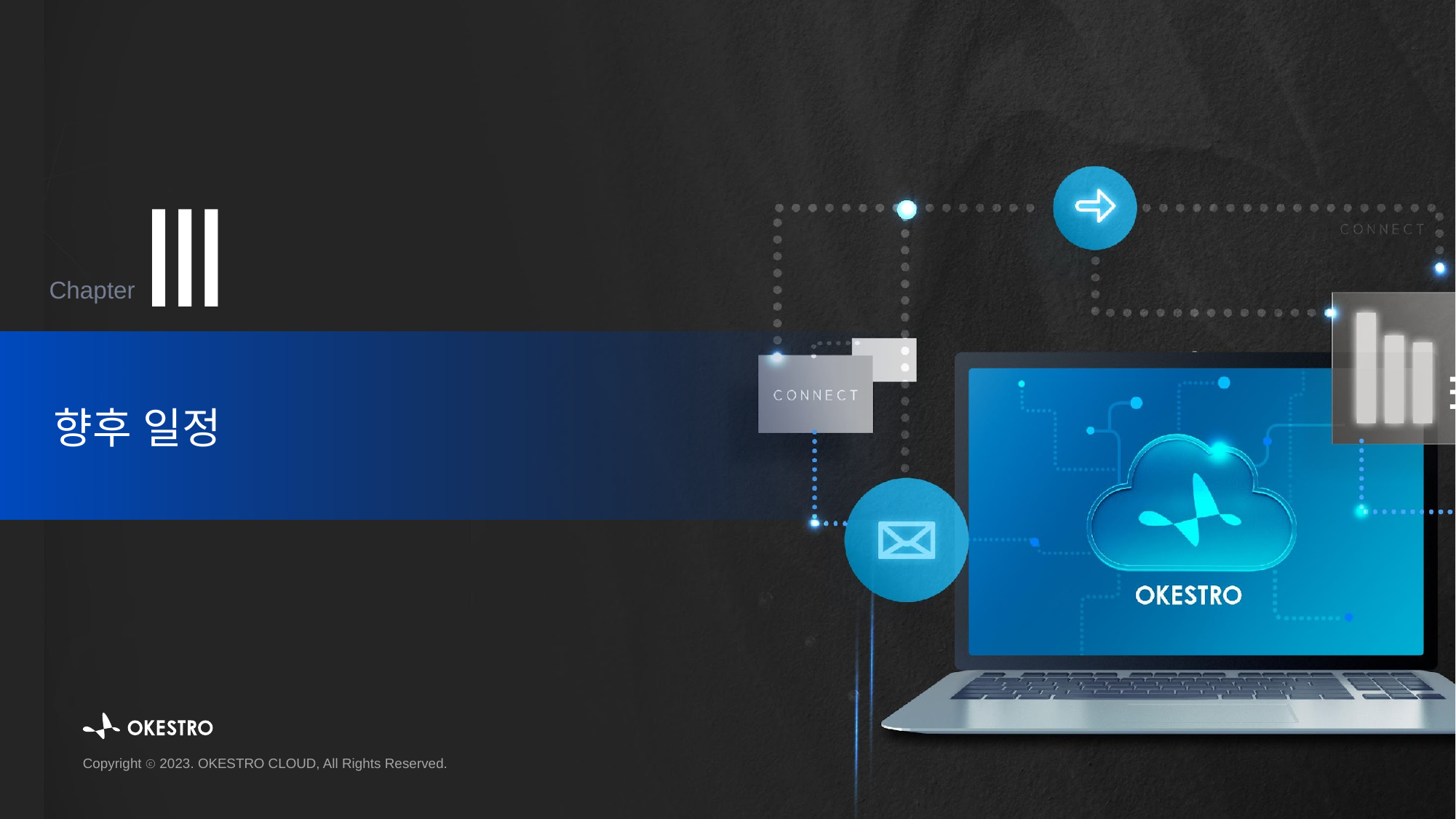

Ⅲ
Chapter
향후 일정

Copyright ⓒ 2023. OKESTRO CLOUD, All Rights Reserved.